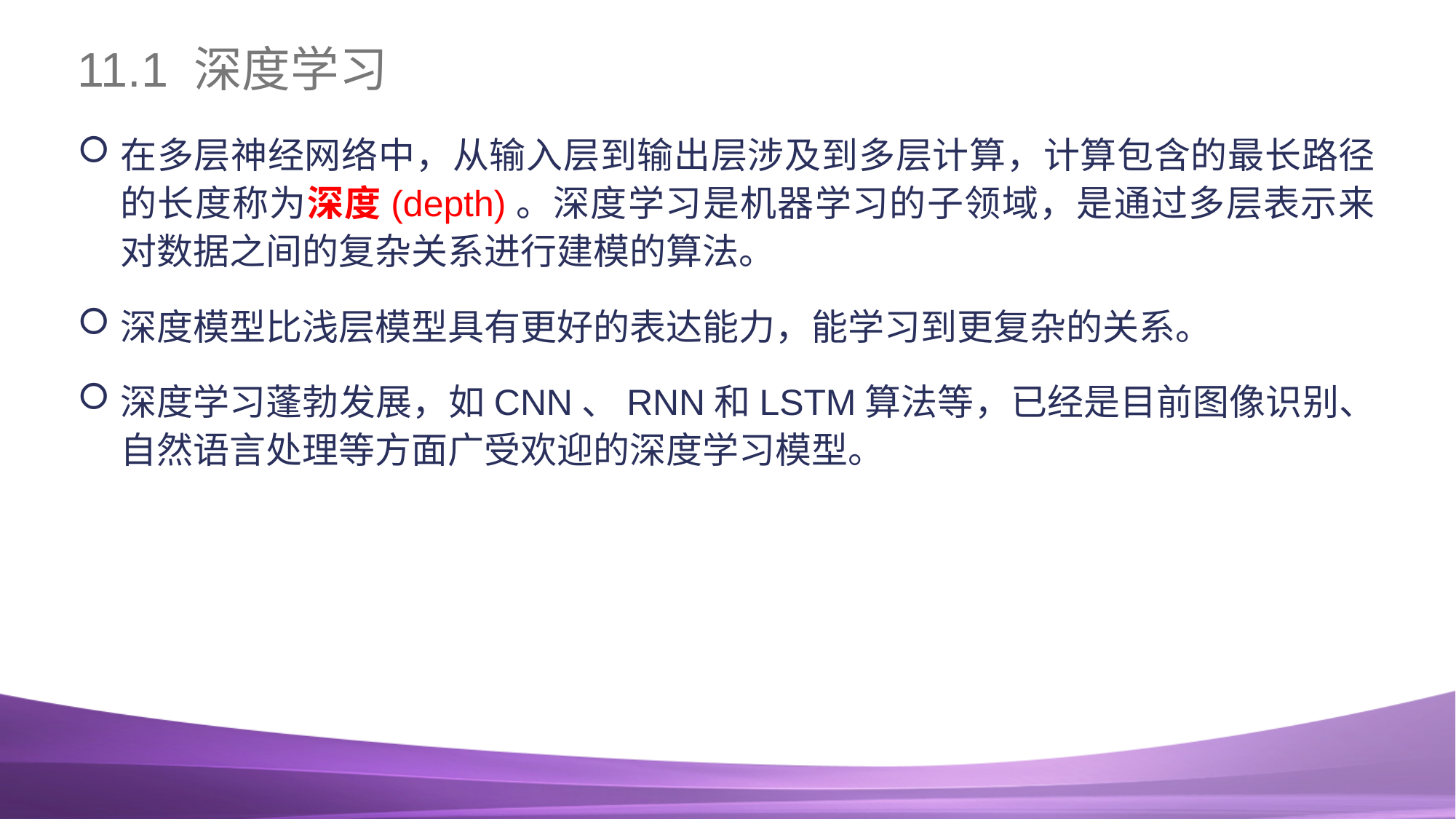

# 11.1 深度学习
在多层神经网络中，从输入层到输出层涉及到多层计算，计算包含的最长路径的长度称为深度(depth)。深度学习是机器学习的子领域，是通过多层表示来对数据之间的复杂关系进行建模的算法。
深度模型比浅层模型具有更好的表达能力，能学习到更复杂的关系。
深度学习蓬勃发展，如CNN、RNN和LSTM算法等，已经是目前图像识别、自然语言处理等方面广受欢迎的深度学习模型。